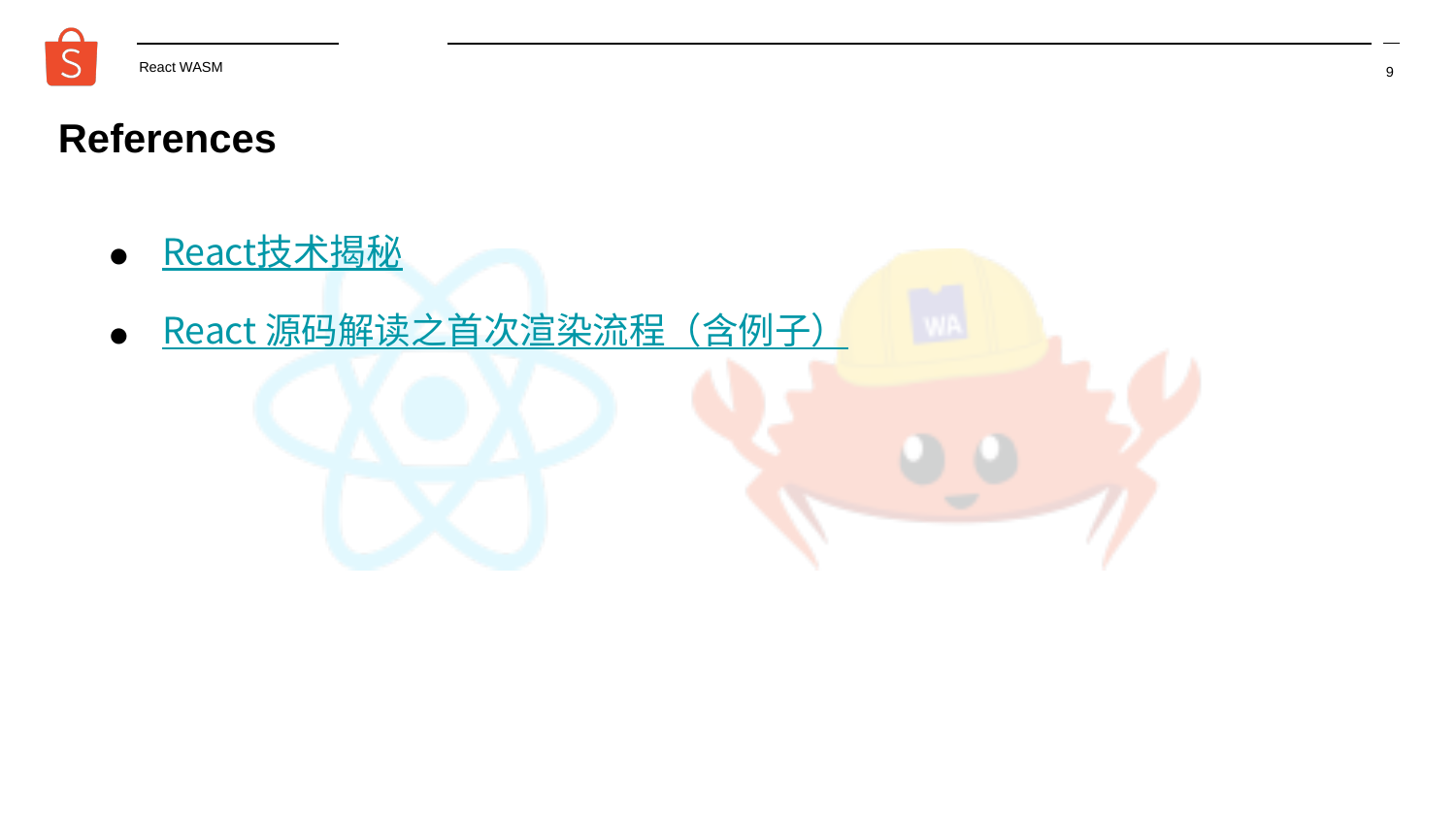

React WASM
9
References
React技术揭秘
React 源码解读之首次渲染流程（含例子）